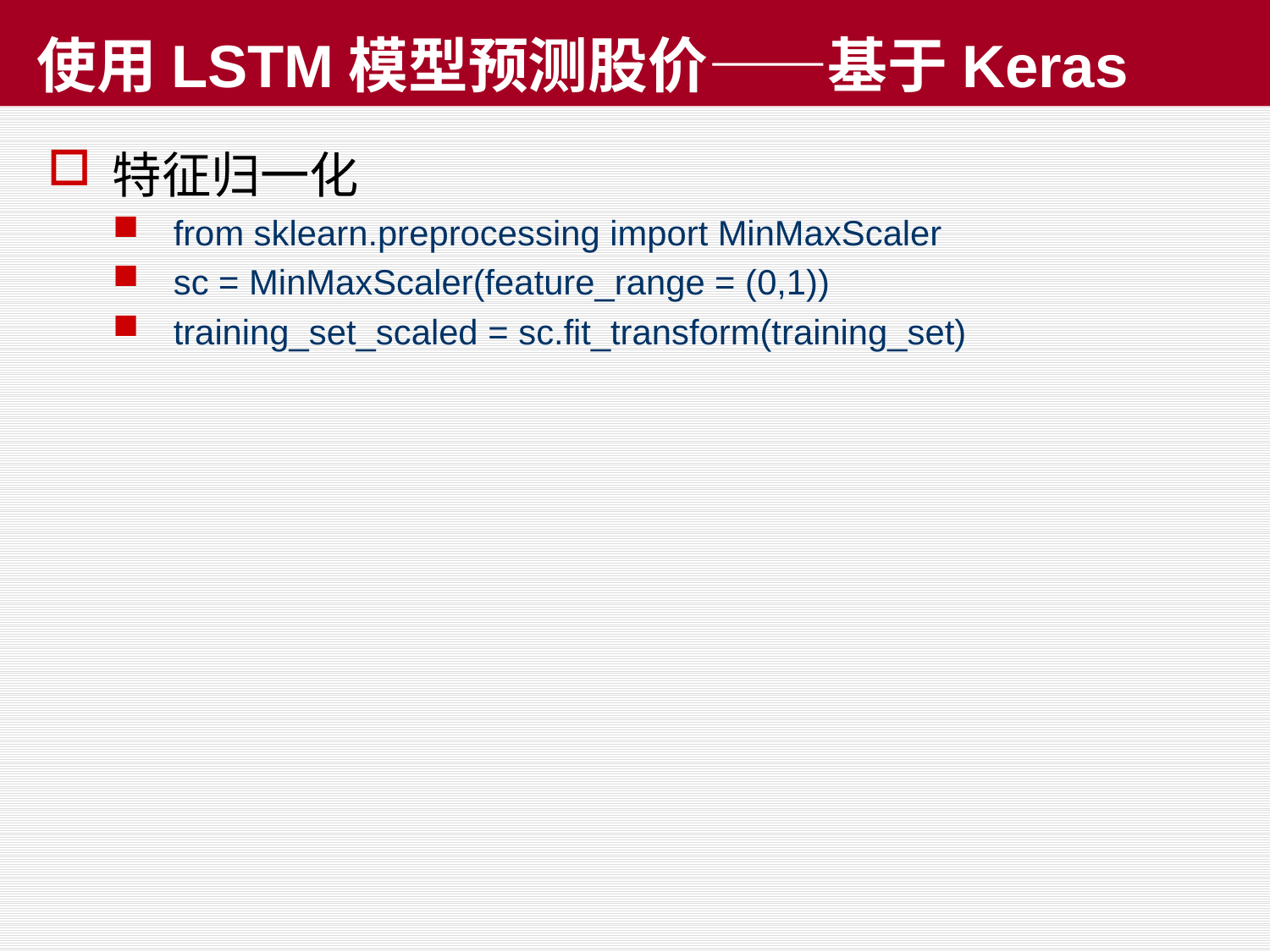

# 使用LSTM模型预测股价——基于Keras
特征归一化
from sklearn.preprocessing import MinMaxScaler
sc = MinMaxScaler(feature_range = (0,1))
training_set_scaled = sc.fit_transform(training_set)